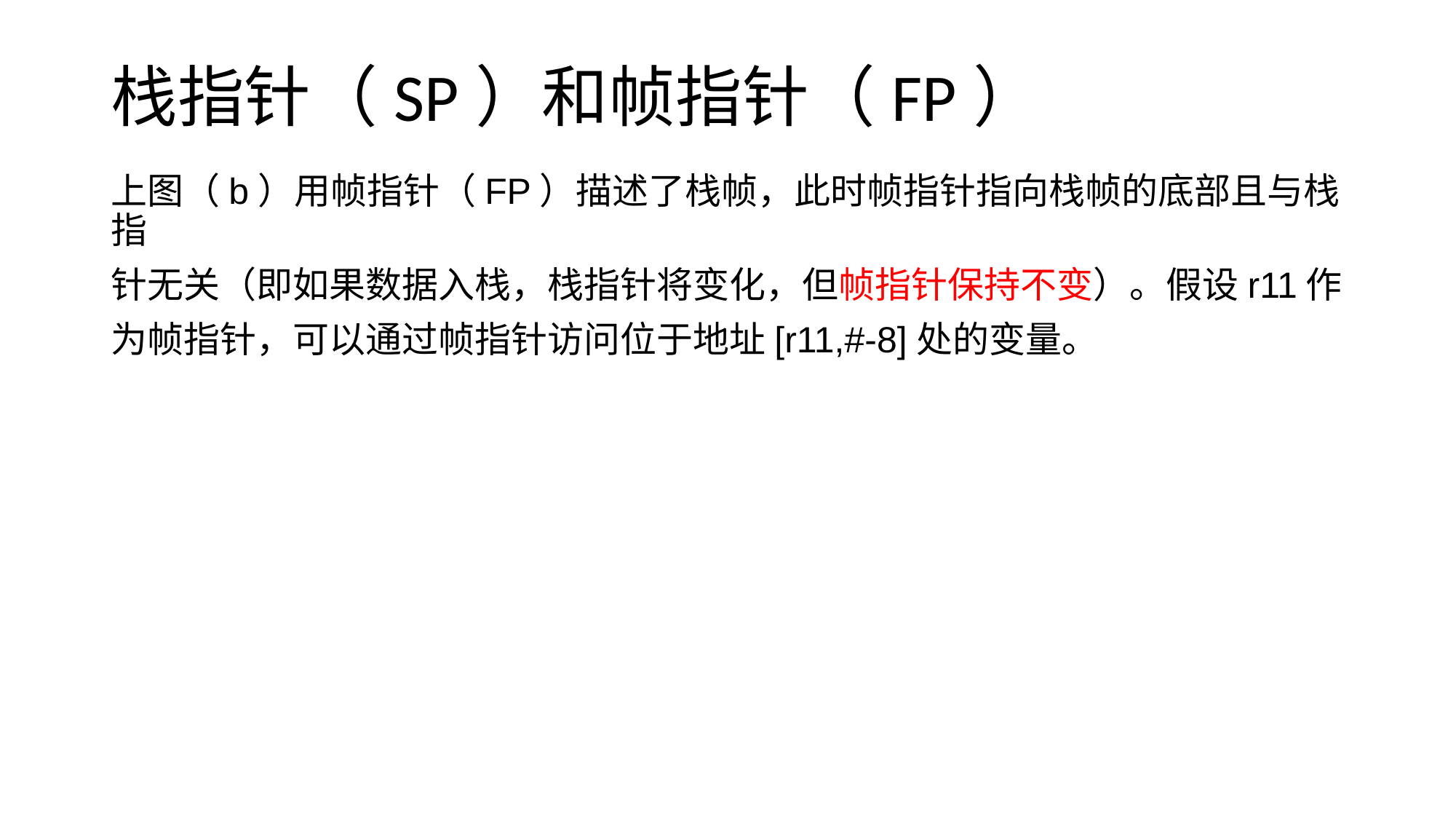

# 栈指针（SP）和帧指针（FP）
上图（b）用帧指针（FP）描述了栈帧，此时帧指针指向栈帧的底部且与栈指
针无关（即如果数据入栈，栈指针将变化，但帧指针保持不变）。假设r11作
为帧指针，可以通过帧指针访问位于地址[r11,#-8]处的变量。